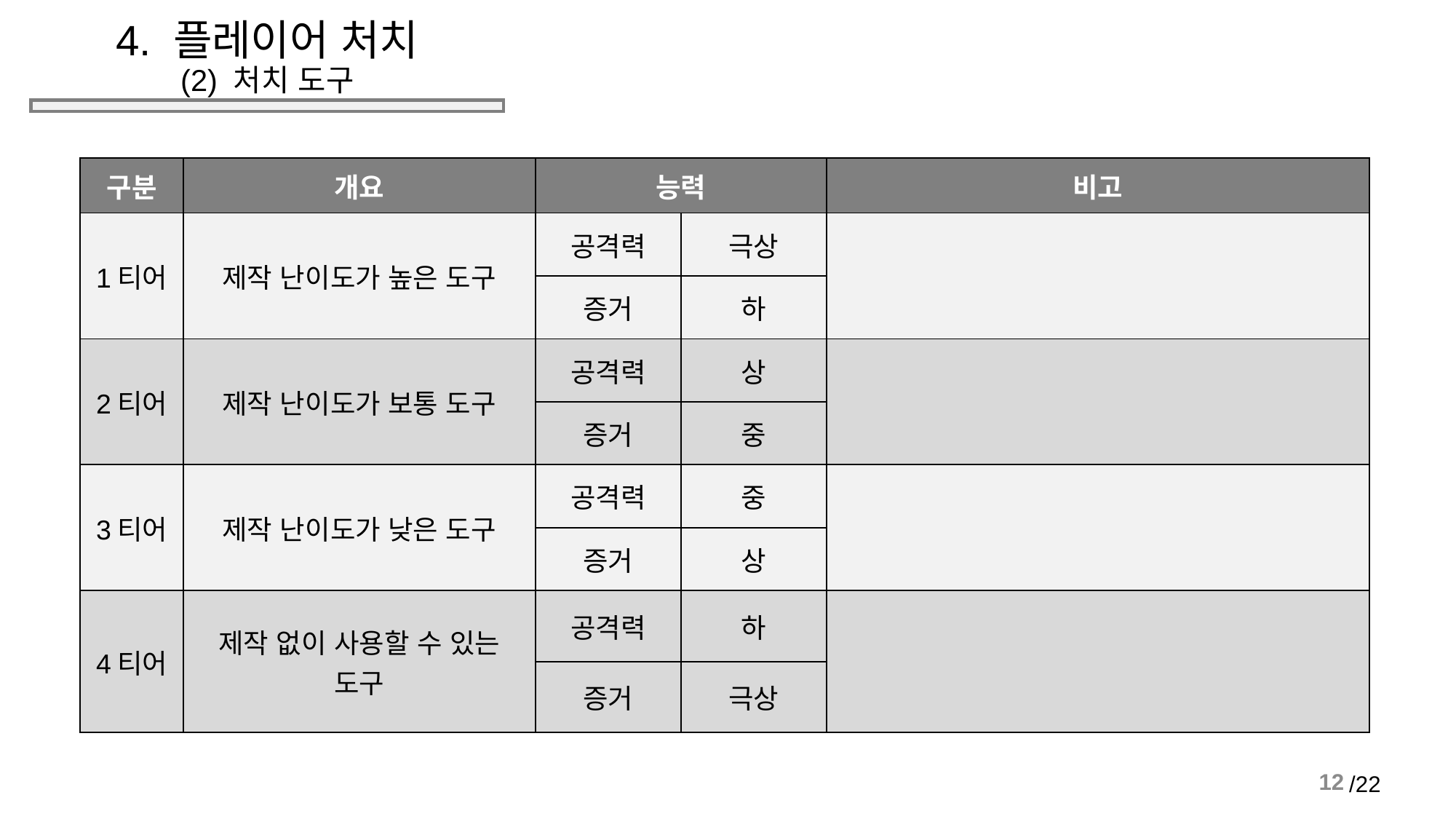

# 4. 플레이어 처치 (2) 처치 도구
| 구분 | 개요 | 능력 |  | 비고 |
| --- | --- | --- | --- | --- |
| 1티어 | 제작 난이도가 높은 도구 | 공격력 | 극상 |  |
|  |  | 증거 | 하 |  |
| 2티어 | 제작 난이도가 보통 도구 | 공격력 | 상 |  |
|  |  | 증거 | 중 |  |
| 3티어 | 제작 난이도가 낮은 도구 | 공격력 | 중 |  |
|  |  | 증거 | 상 |  |
| 4티어 | 제작 없이 사용할 수 있는 도구 | 공격력 | 하 |  |
|  |  | 증거 | 극상 |  |
12